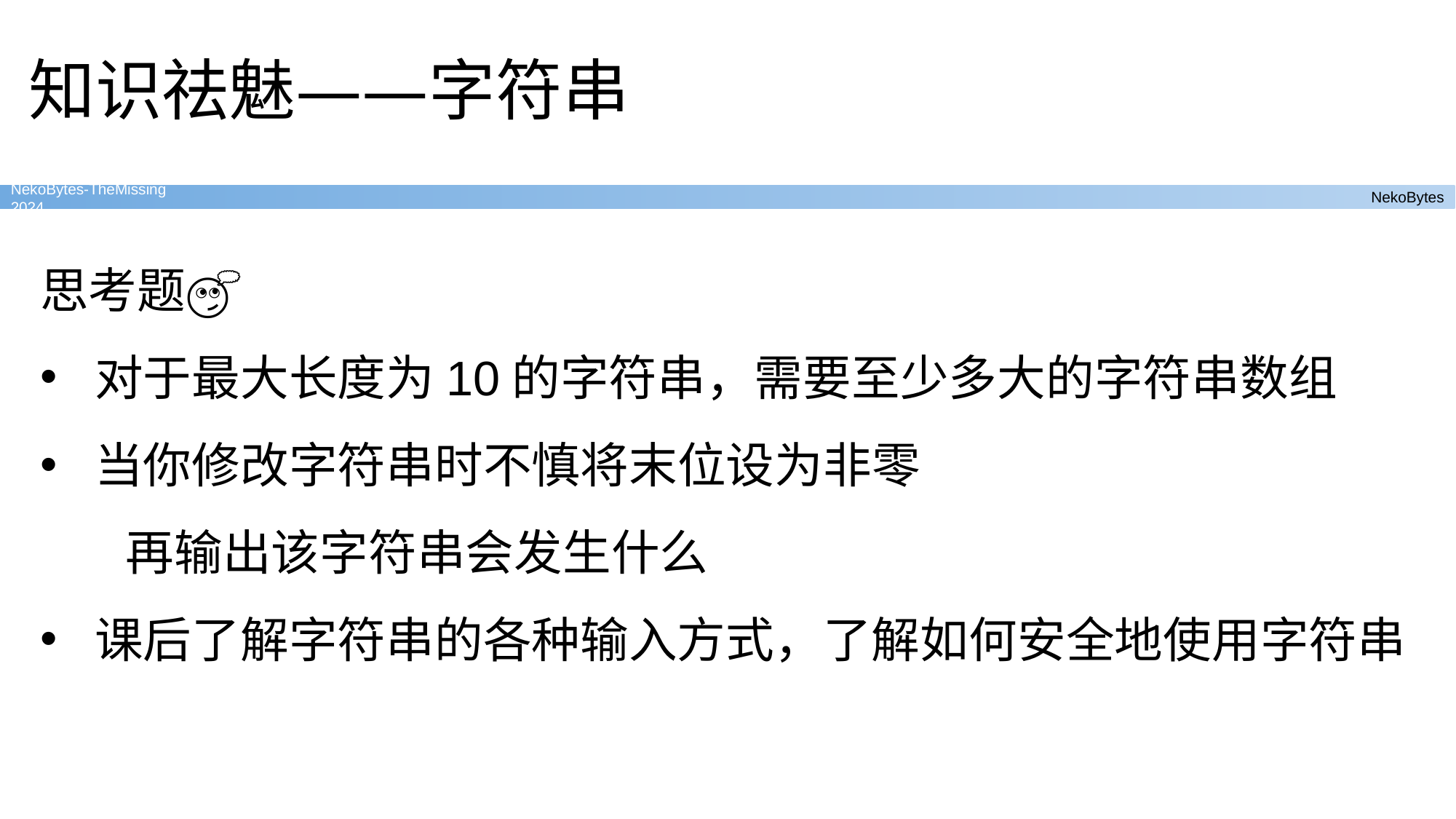

# 知识祛魅——字符串
思考题🤔
对于最大长度为10的字符串，需要至少多大的字符串数组
当你修改字符串时不慎将末位设为非零                                  再输出该字符串会发生什么
课后了解字符串的各种输入方式，了解如何安全地使用字符串